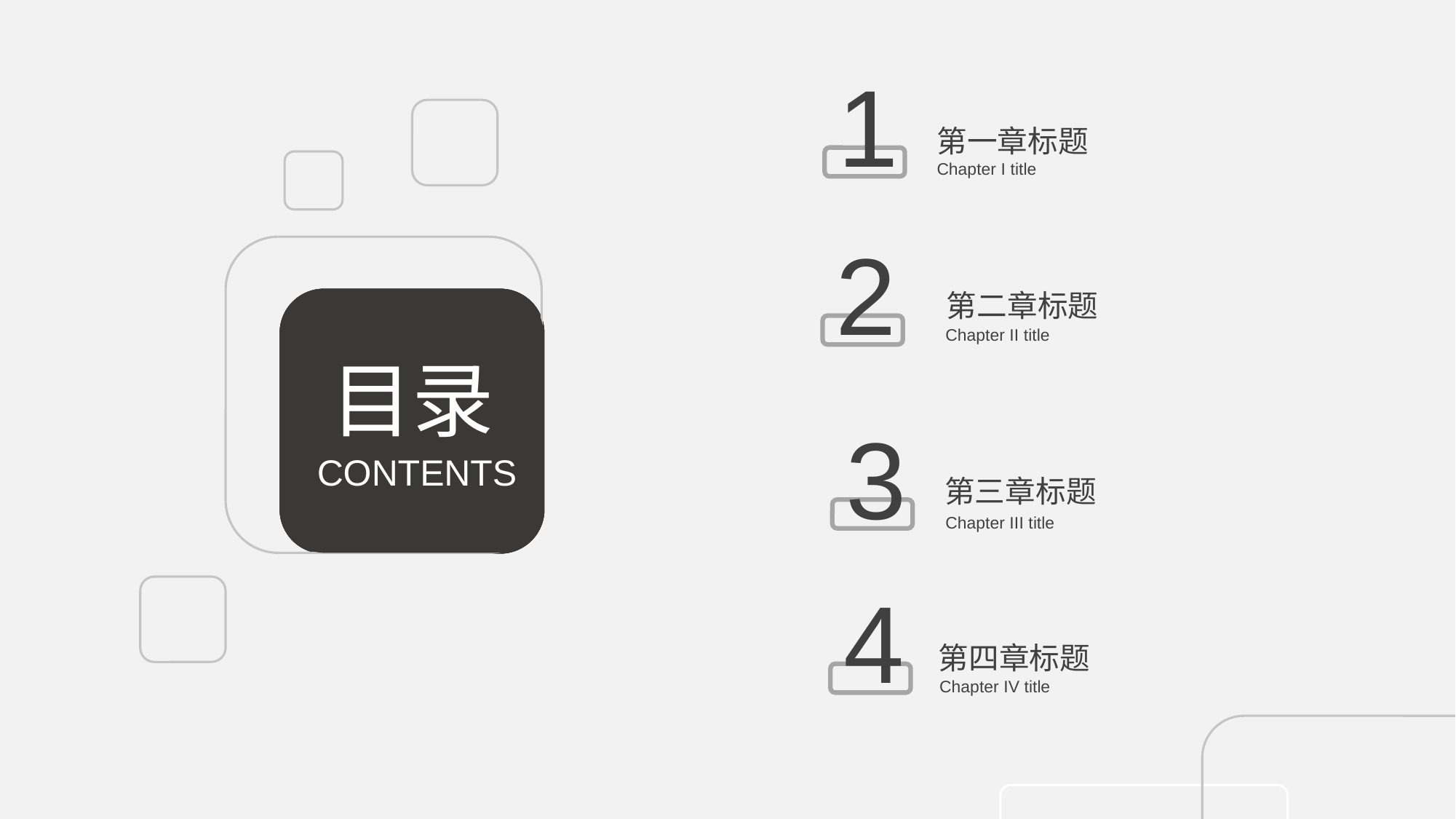

1
第一章标题
Chapter I title

2
第二章标题
Chapter II title

目录

3
第三章标题
Chapter III title
CONTENTS

4
第四章标题
Chapter IV title